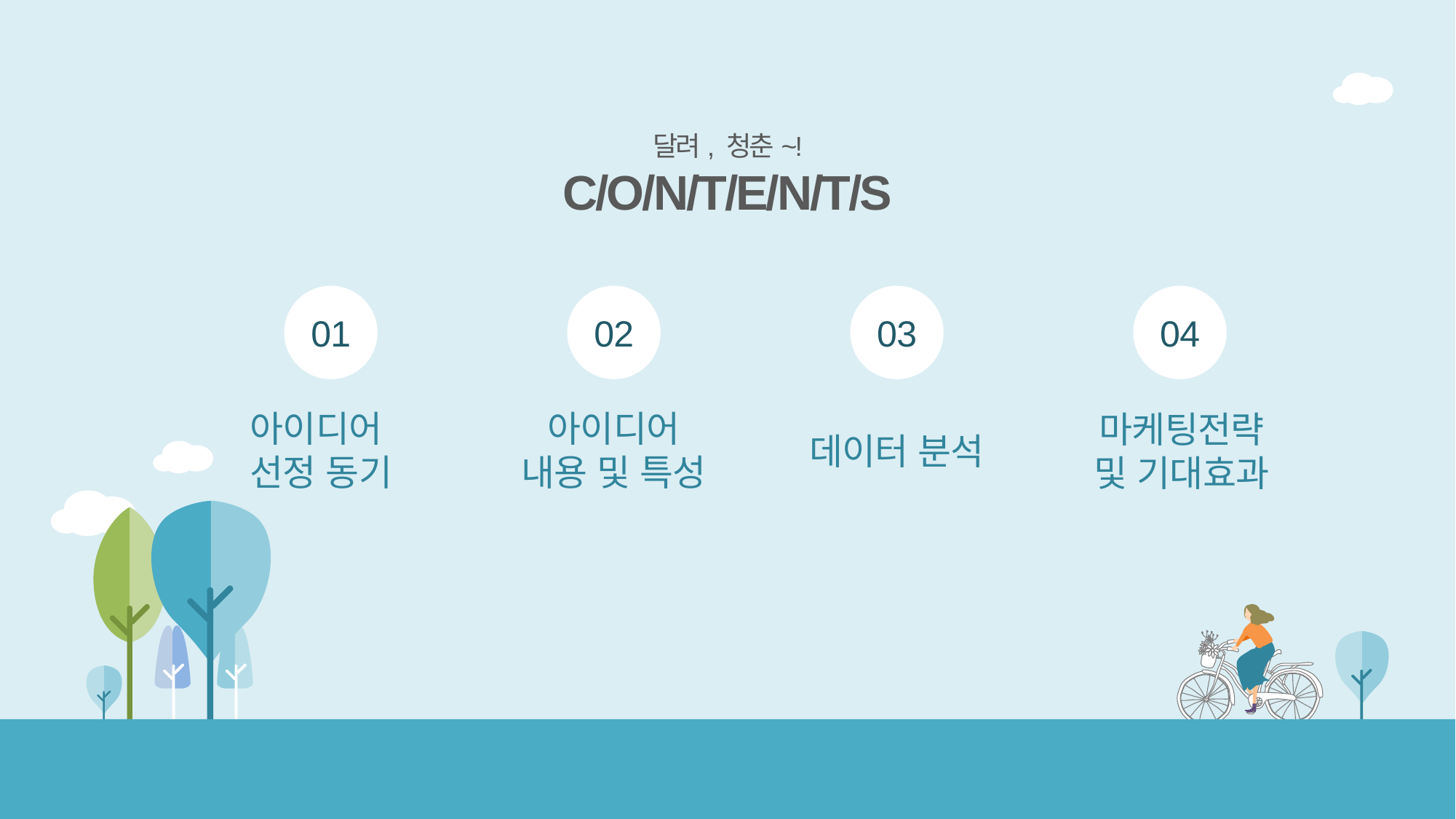

달려, 청춘~!
C/O/N/T/E/N/T/S
01
02
03
04
아이디어
내용 및 특성
아이디어
선정 동기
마케팅전략
및 기대효과
데이터 분석